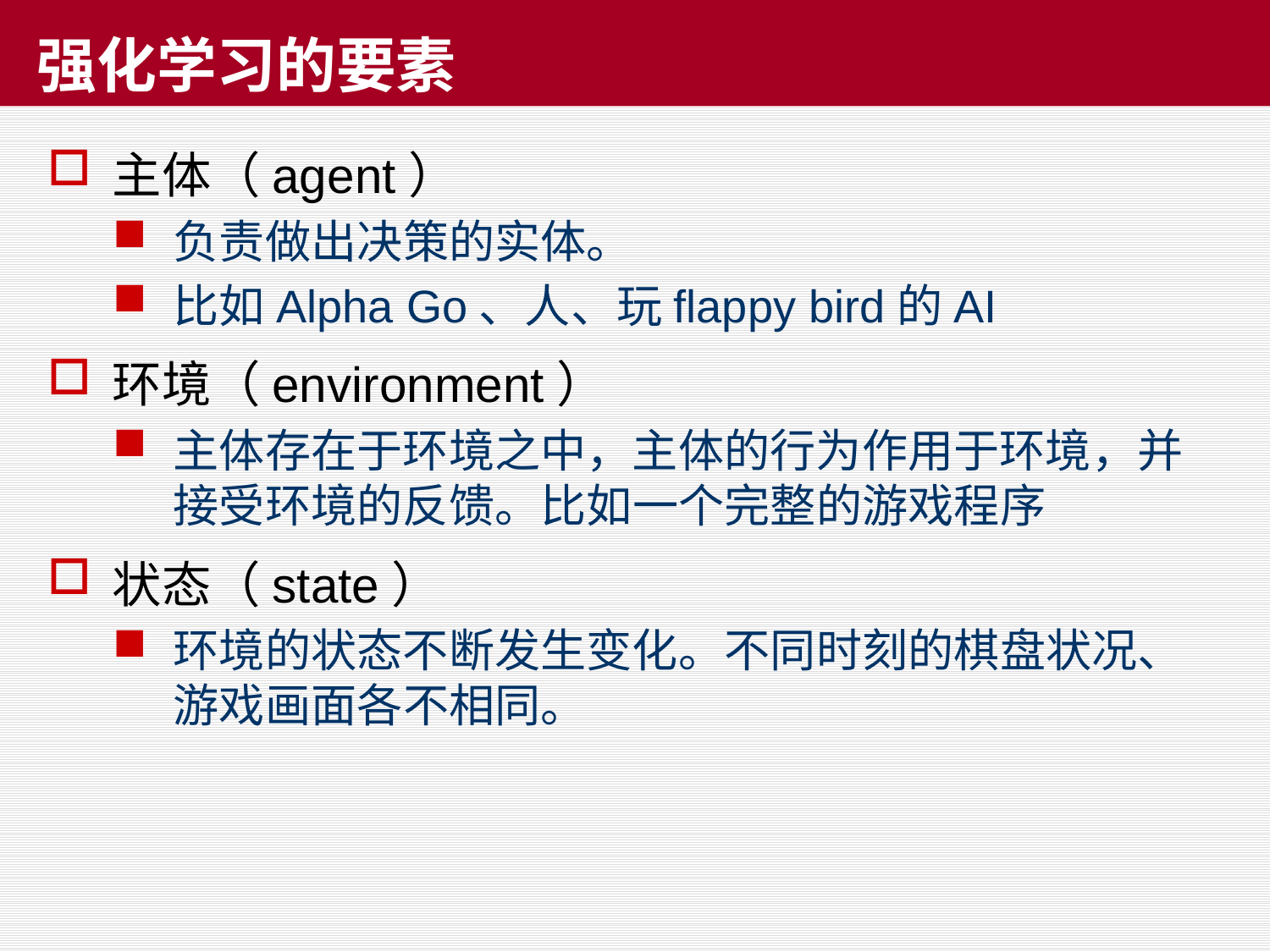

# 强化学习的要素
主体（agent）
负责做出决策的实体。
比如Alpha Go、人、玩flappy bird的AI
环境（environment）
主体存在于环境之中，主体的行为作用于环境，并接受环境的反馈。比如一个完整的游戏程序
状态（state）
环境的状态不断发生变化。不同时刻的棋盘状况、游戏画面各不相同。